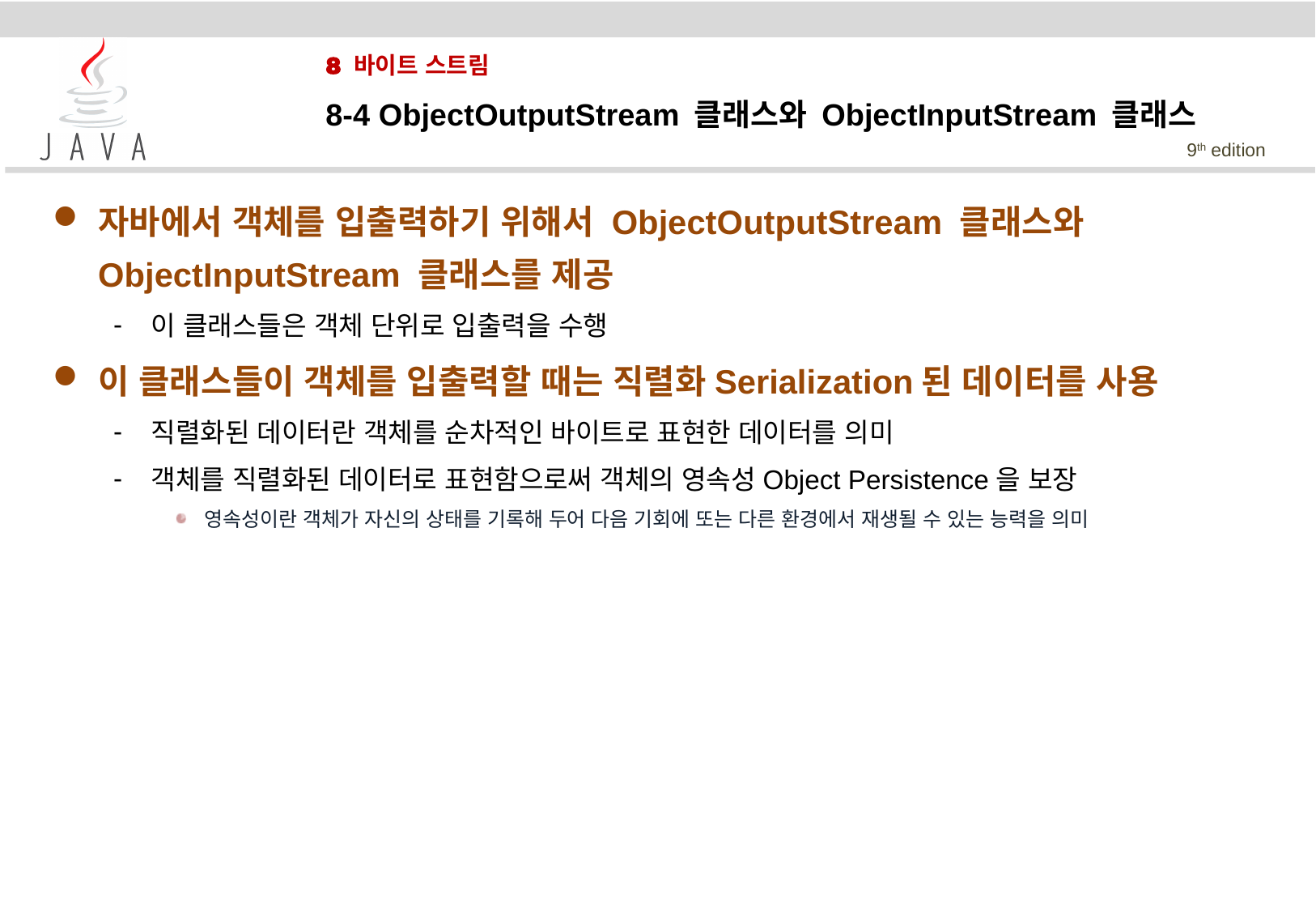

# 8 바이트 스트림
8-4 ObjectOutputStream 클래스와 ObjectInputStream 클래스
자바에서 객체를 입출력하기 위해서 ObjectOutputStream 클래스와 ObjectInputStream 클래스를 제공
이 클래스들은 객체 단위로 입출력을 수행
이 클래스들이 객체를 입출력할 때는 직렬화Serialization된 데이터를 사용
직렬화된 데이터란 객체를 순차적인 바이트로 표현한 데이터를 의미
객체를 직렬화된 데이터로 표현함으로써 객체의 영속성Object Persistence을 보장
영속성이란 객체가 자신의 상태를 기록해 두어 다음 기회에 또는 다른 환경에서 재생될 수 있는 능력을 의미